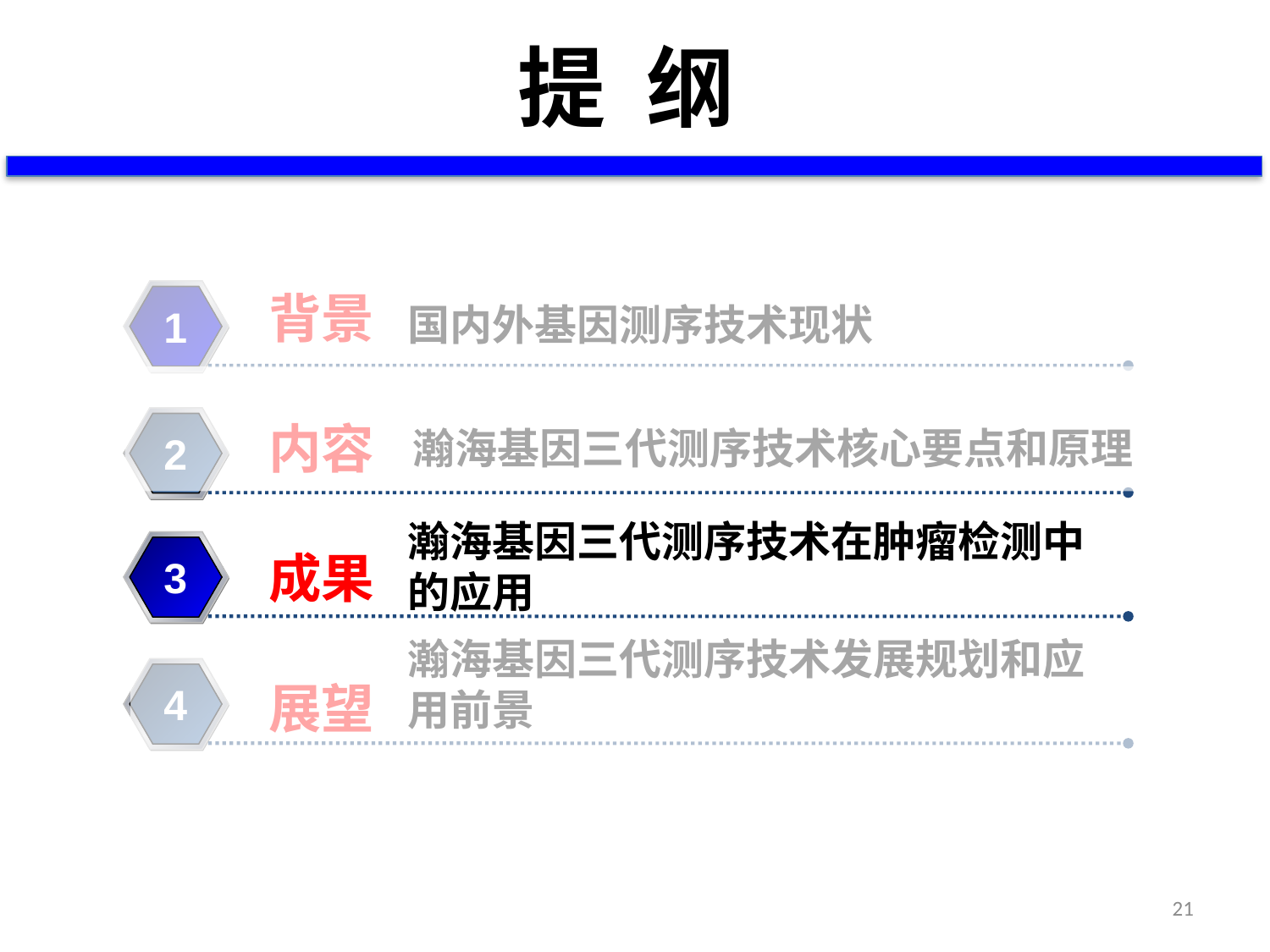

提  纲

背景

国内外基因测序技术现状
1

内容
瀚海基因三代测序技术核心要点和原理
2

瀚海基因三代测序技术在肿瘤检测中的应用

成果
3

瀚海基因三代测序技术发展规划和应用前景

展望
4

21